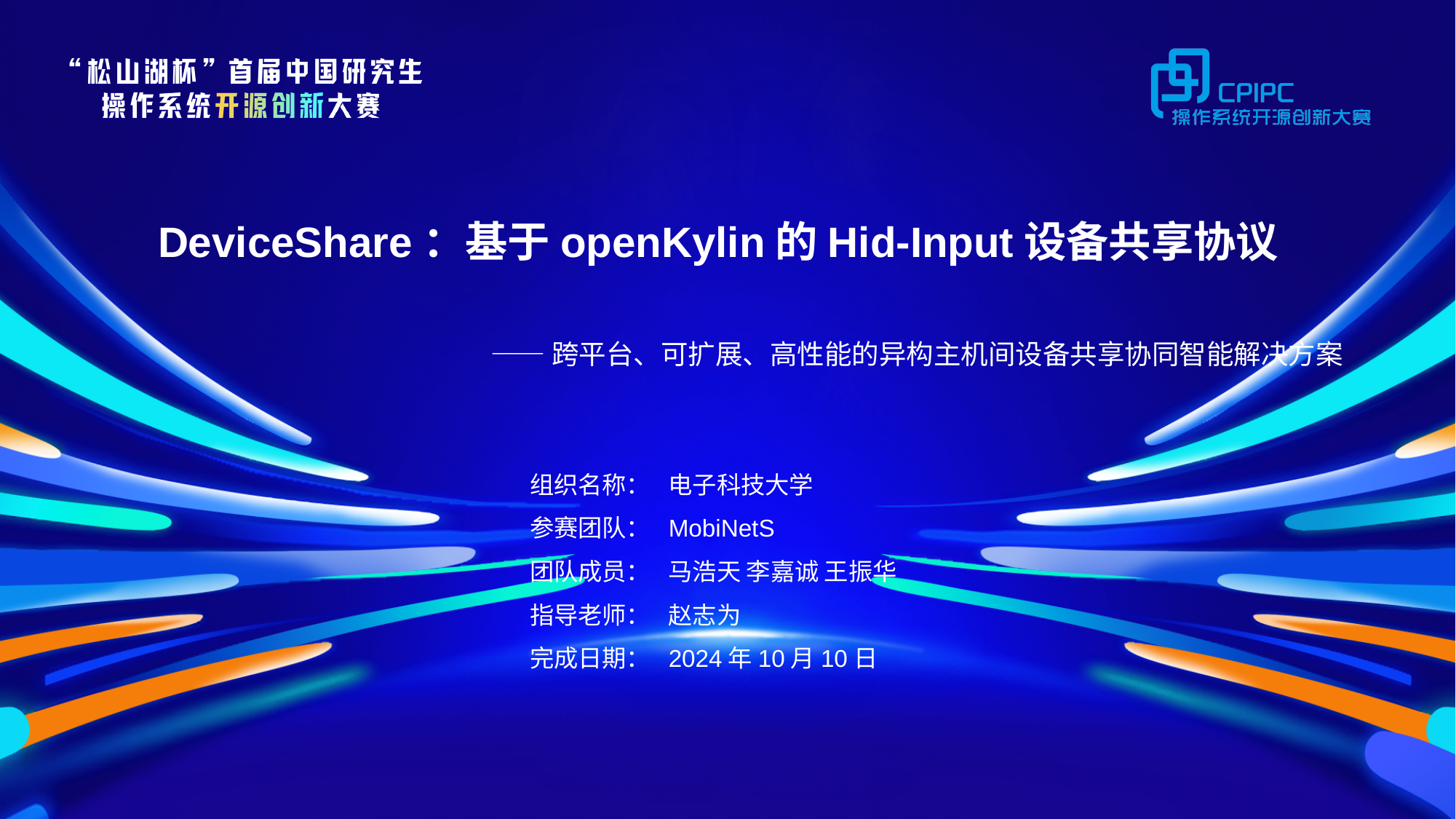

# DeviceShare：基于openKylin的Hid-Input设备共享协议
——跨平台、可扩展、高性能的异构主机间设备共享协同智能解决方案
组织名称：
电子科技大学
MobiNetS
参赛团队：
团队成员：
马浩天 李嘉诚 王振华
赵志为
指导老师：
2024年10月10日
完成日期：